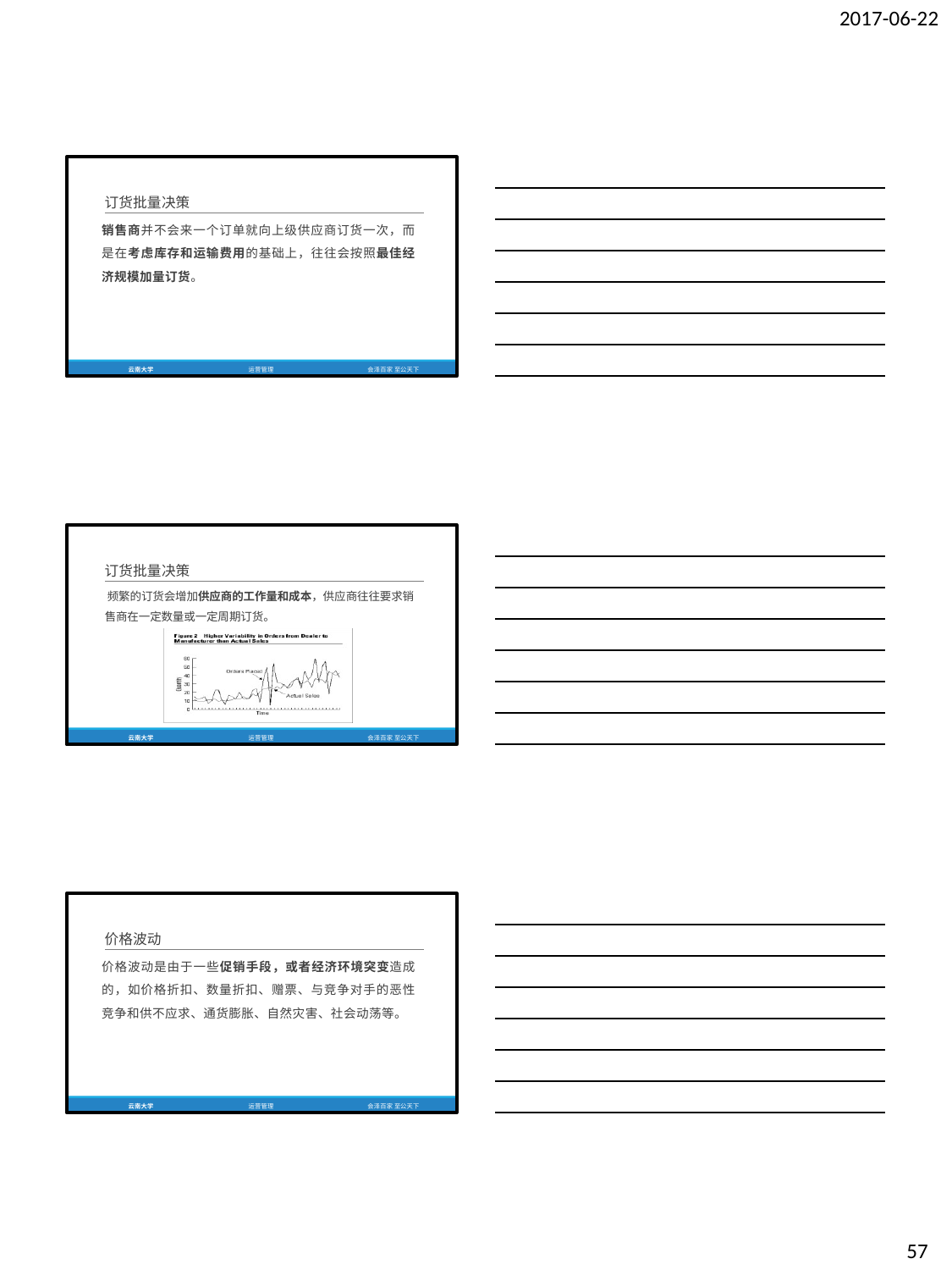

2017-06-22

订货批量决策
销售商并不会来一个订单就向上级供应商订货一次，而 是在考虑库存和运输费用的基础上，往往会按照最佳经 济规模加量订货。

云南大学
运营管理
会泽百家 至公天下

订货批量决策
频繁的订货会增加供应商的工作量和成本，供应商往往要求销 售商在一定数量或一定周期订货。

云南大学
运营管理
会泽百家 至公天下

价格波动
价格波动是由于一些促销手段，或者经济环境突变造成 的，如价格折扣、数量折扣、赠票、与竞争对手的恶性 竞争和供不应求、通货膨胀、自然灾害、社会动荡等。

云南大学
运营管理
会泽百家 至公天下

57